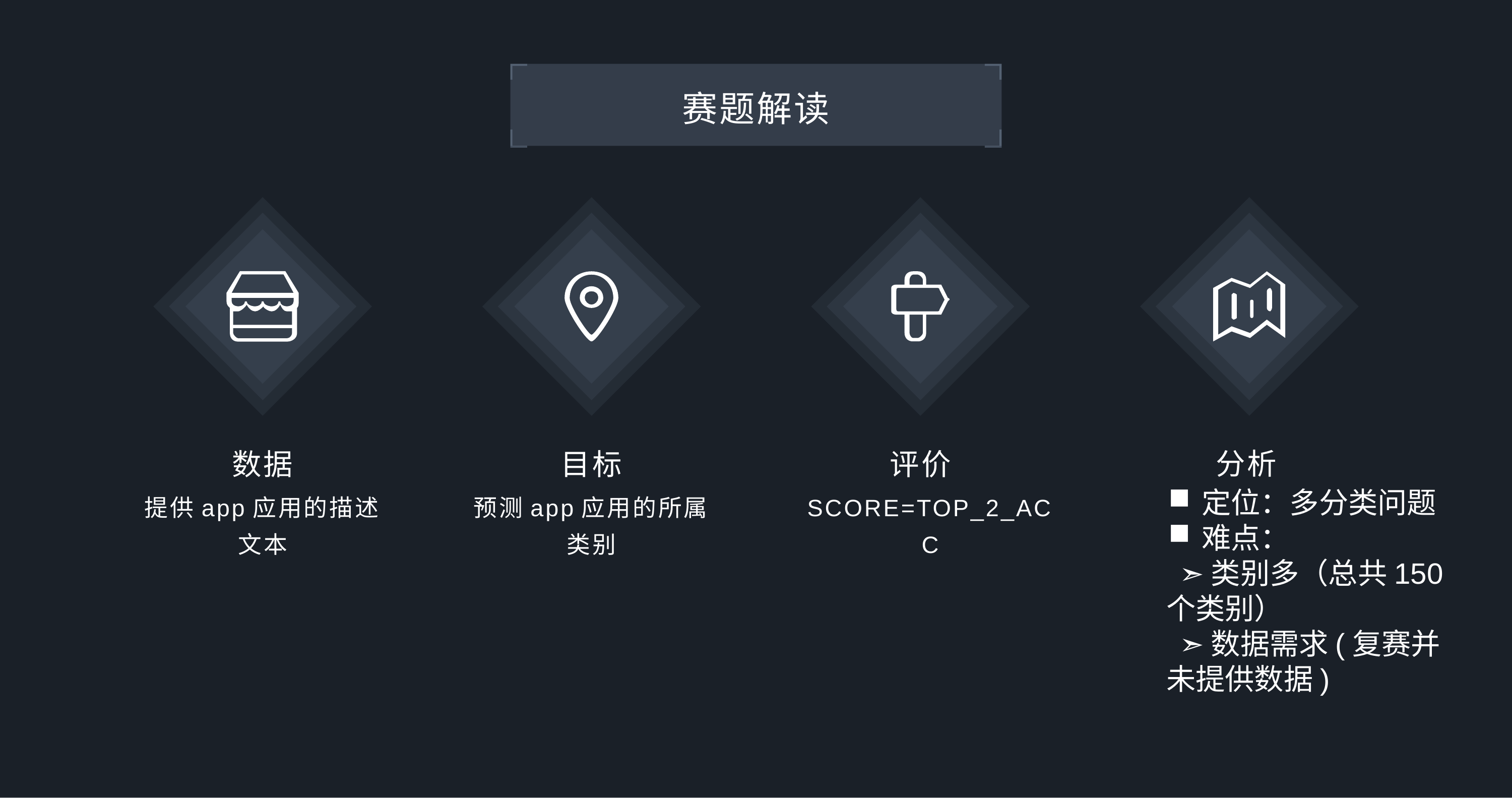

赛题解读

分析
定位：多分类问题
难点：
  ➣类别多（总共150个类别）
  ➣数据需求(复赛并未提供数据)

数据
提供app应用的描述文本

目标
预测app应用的所属类别

评价
SCORE=TOP_2_ACC